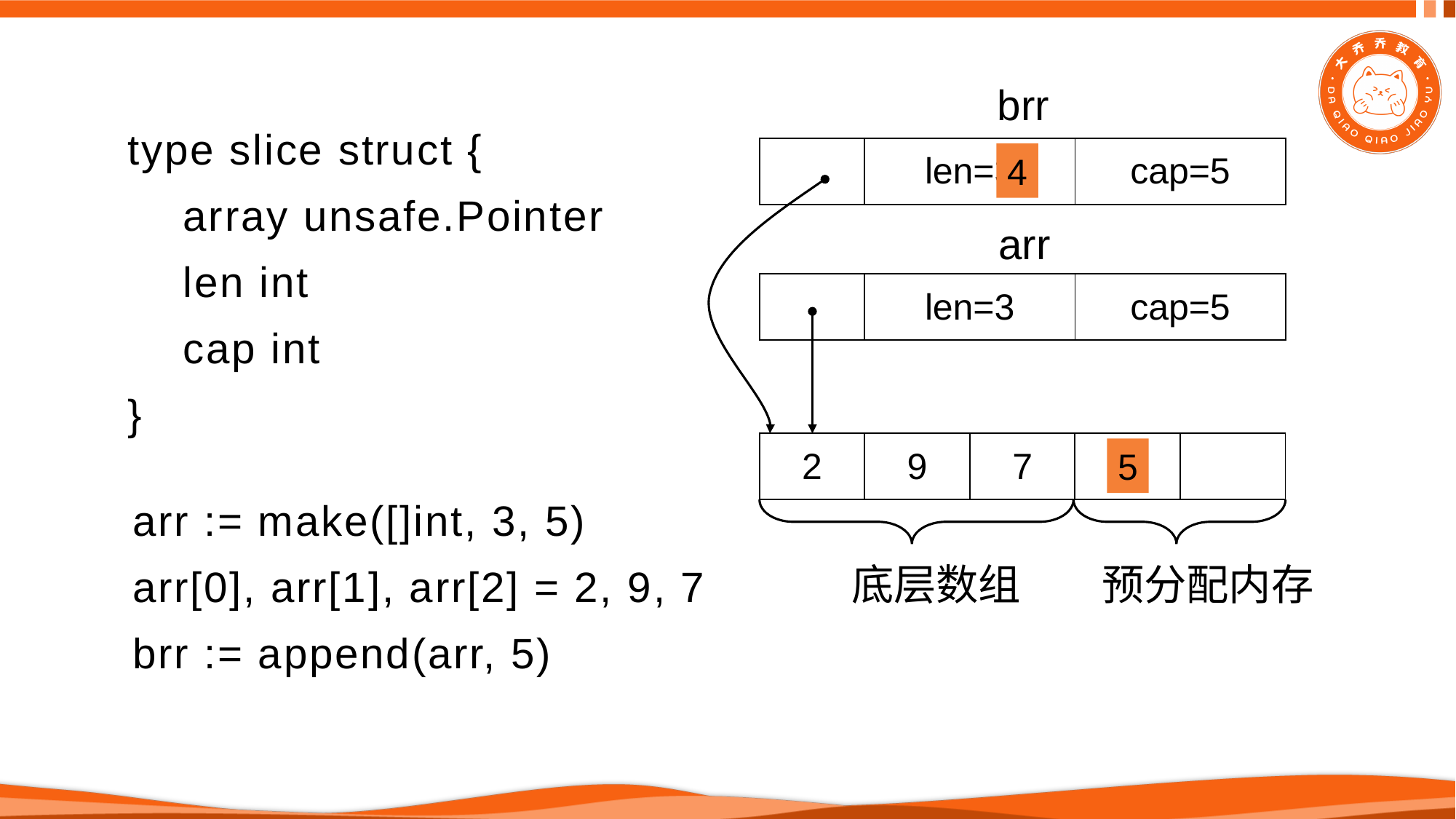

brr
type slice struct {
    array unsafe.Pointer
    len int
    cap int
}
|  | len=3 | cap=5 |
| --- | --- | --- |
4

arr
|  | len=3 | cap=5 |
| --- | --- | --- |

| 2 | 9 | 7 |  |  |
| --- | --- | --- | --- | --- |
5
arr := make([]int, 3, 5)
arr[0], arr[1], arr[2] = 2, 9, 7
brr := append(arr, 5)
底层数组
预分配内存